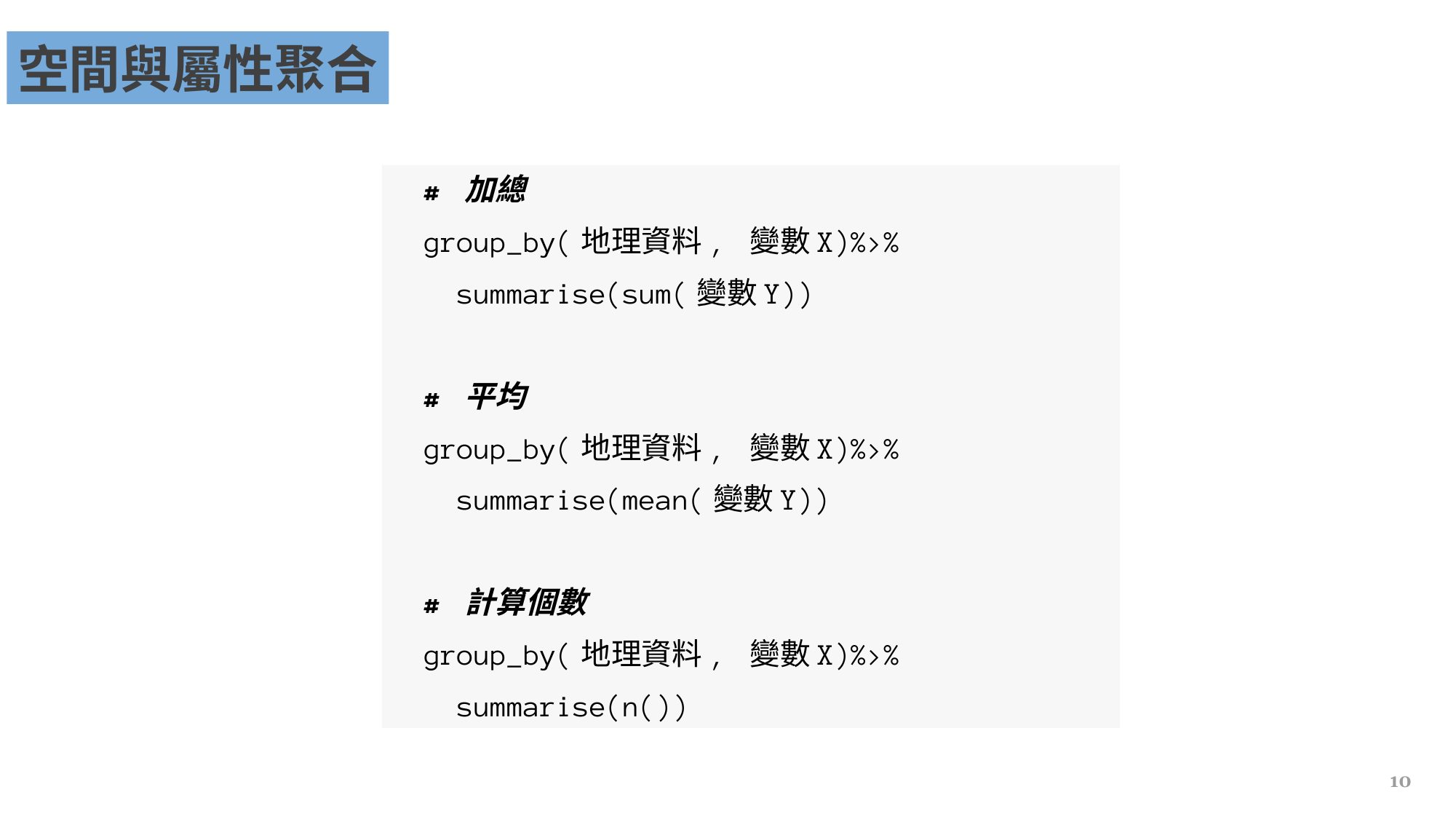

空間與屬性聚合
# 加總
group_by(地理資料, 變數X)%>%
  summarise(sum(變數Y))

# 平均
group_by(地理資料, 變數X)%>%
  summarise(mean(變數Y))

# 計算個數
group_by(地理資料, 變數X)%>%
  summarise(n())
10